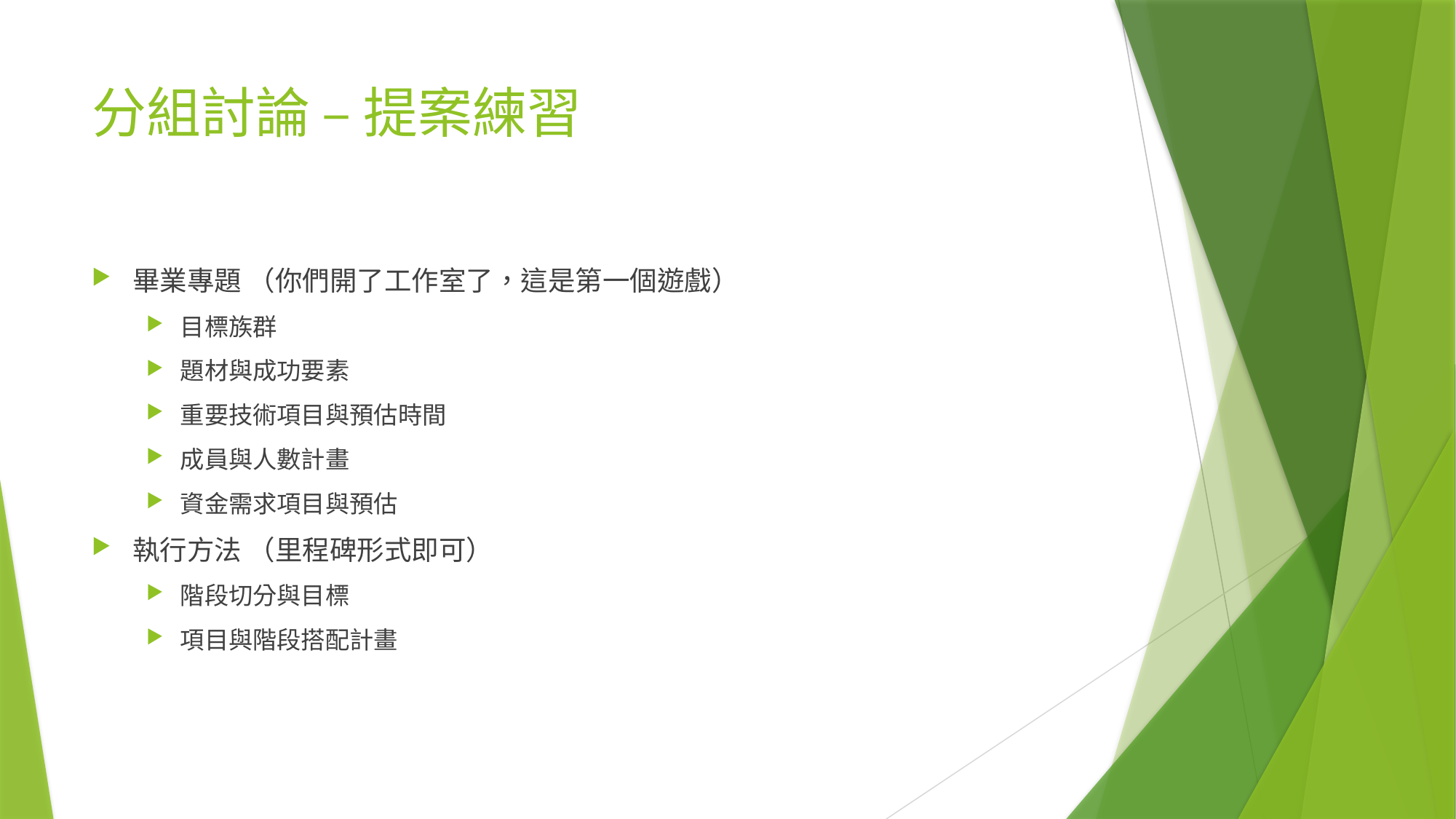

# 分組討論 – 提案練習
畢業專題 （你們開了工作室了，這是第一個遊戲）
目標族群
題材與成功要素
重要技術項目與預估時間
成員與人數計畫
資金需求項目與預估
執行方法 （里程碑形式即可）
階段切分與目標
項目與階段搭配計畫